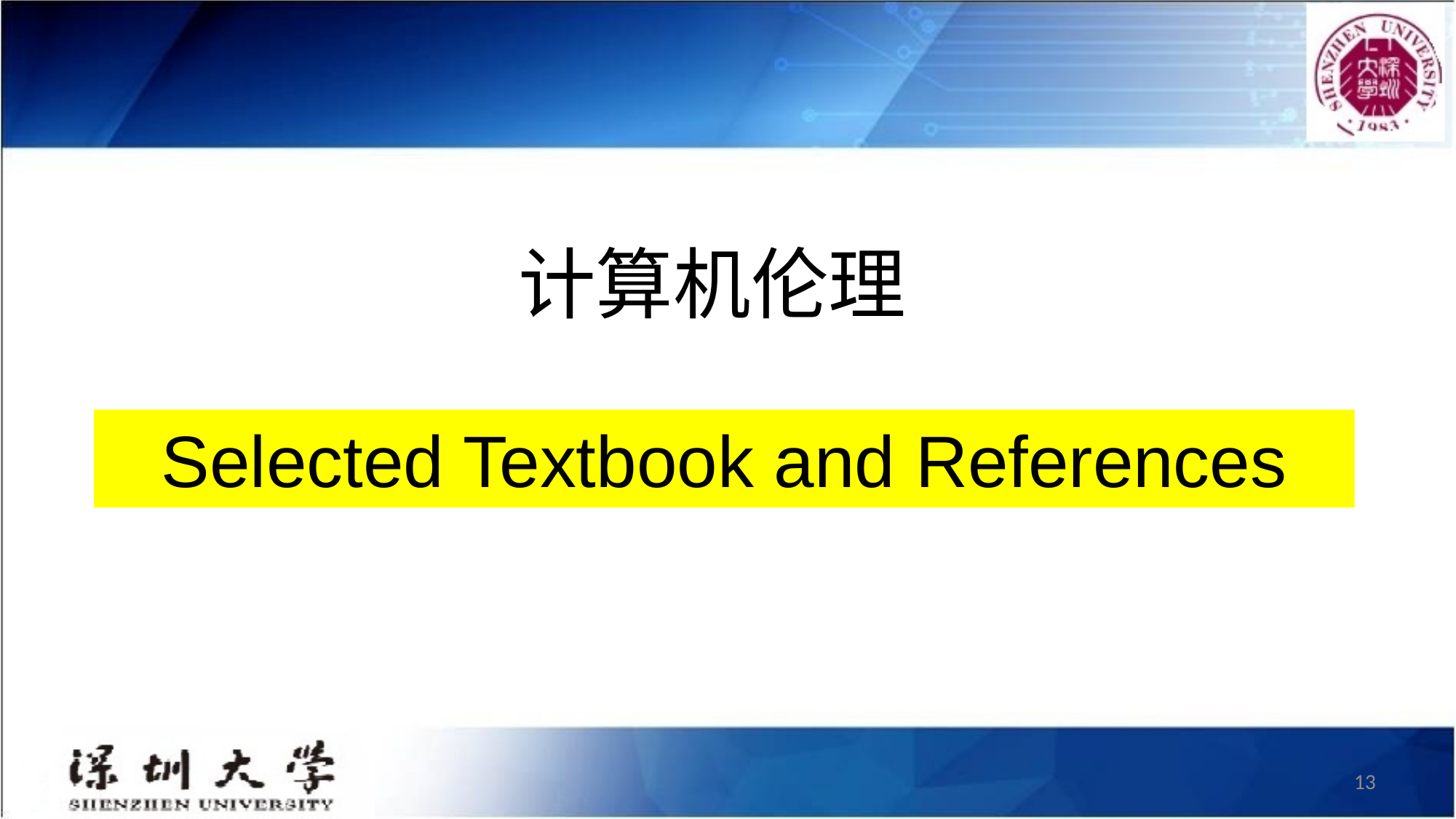

# 计算机伦理
Selected Textbook and References
13